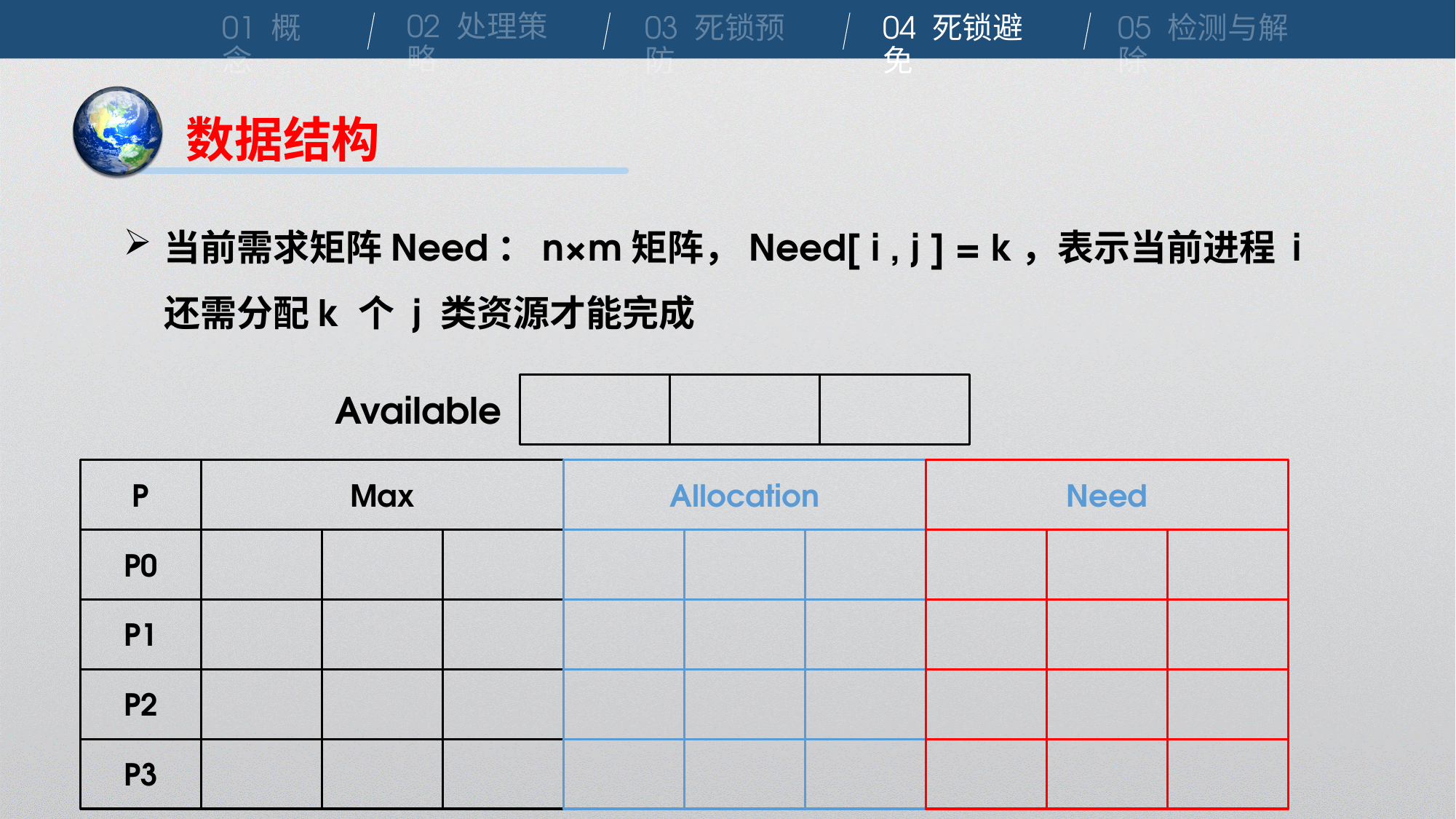

02 处理策略
01 概念
04 死锁避免
03 死锁预防
05 检测与解除
数据结构
当前需求矩阵Need：n×m矩阵，Need[ i , j ] = k，表示当前进程 i 还需分配k 个 j 类资源才能完成

Available
Need

P
P0
P1
P2
P3
Max

Allocation